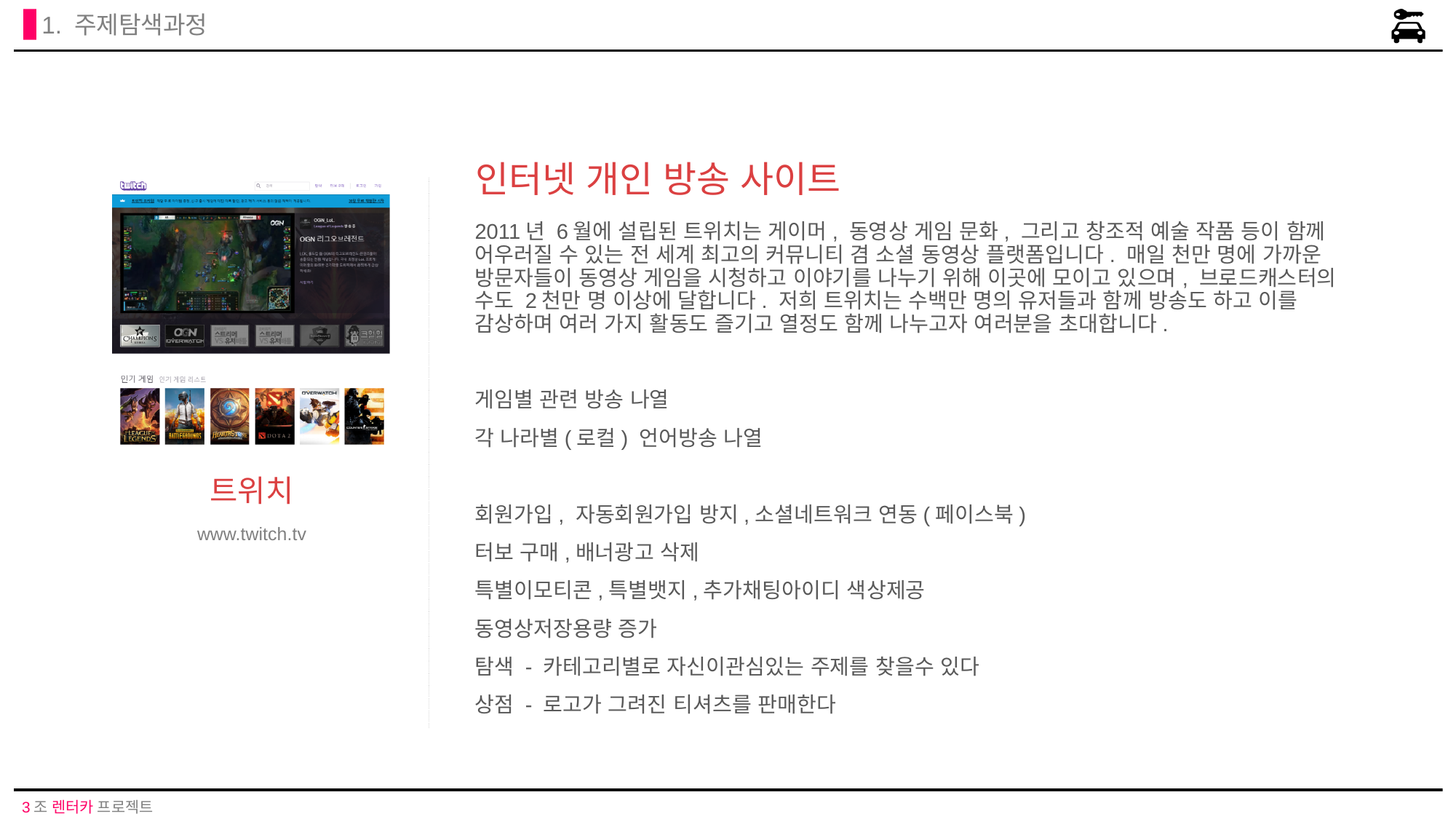

1. 주제탐색과정
인터넷 개인 방송 사이트

트위치
www.twitch.tv

2011년 6월에 설립된 트위치는 게이머, 동영상 게임 문화, 그리고 창조적 예술 작품 등이 함께 어우러질 수 있는 전 세계 최고의 커뮤니티 겸 소셜 동영상 플랫폼입니다. 매일 천만 명에 가까운 방문자들이 동영상 게임을 시청하고 이야기를 나누기 위해 이곳에 모이고 있으며, 브로드캐스터의 수도 2천만 명 이상에 달합니다. 저희 트위치는 수백만 명의 유저들과 함께 방송도 하고 이를 감상하며 여러 가지 활동도 즐기고 열정도 함께 나누고자 여러분을 초대합니다.

게임별 관련 방송 나열
각 나라별(로컬) 언어방송 나열

회원가입, 자동회원가입 방지,소셜네트워크 연동(페이스북)
터보 구매,배너광고 삭제
특별이모티콘,특별뱃지,추가채팅아이디 색상제공
동영상저장용량 증가
탐색 - 카테고리별로 자신이관심있는 주제를 찾을수 있다
상점 - 로고가 그려진 티셔츠를 판매한다